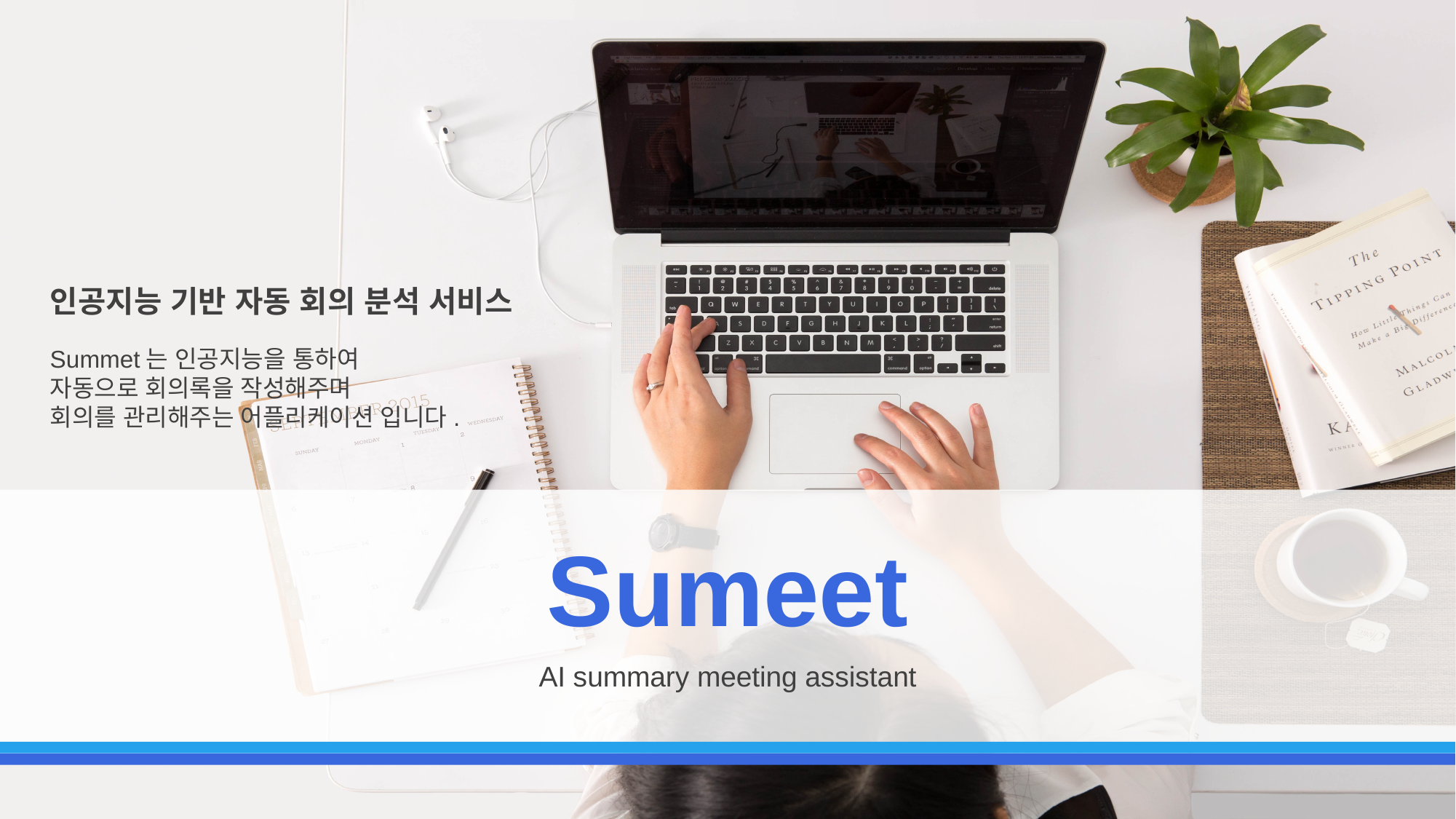

인공지능 기반 자동 회의 분석 서비스
Summet는 인공지능을 통하여
자동으로 회의록을 작성해주며
회의를 관리해주는 어플리케이션 입니다.
Sumeet
AI summary meeting assistant